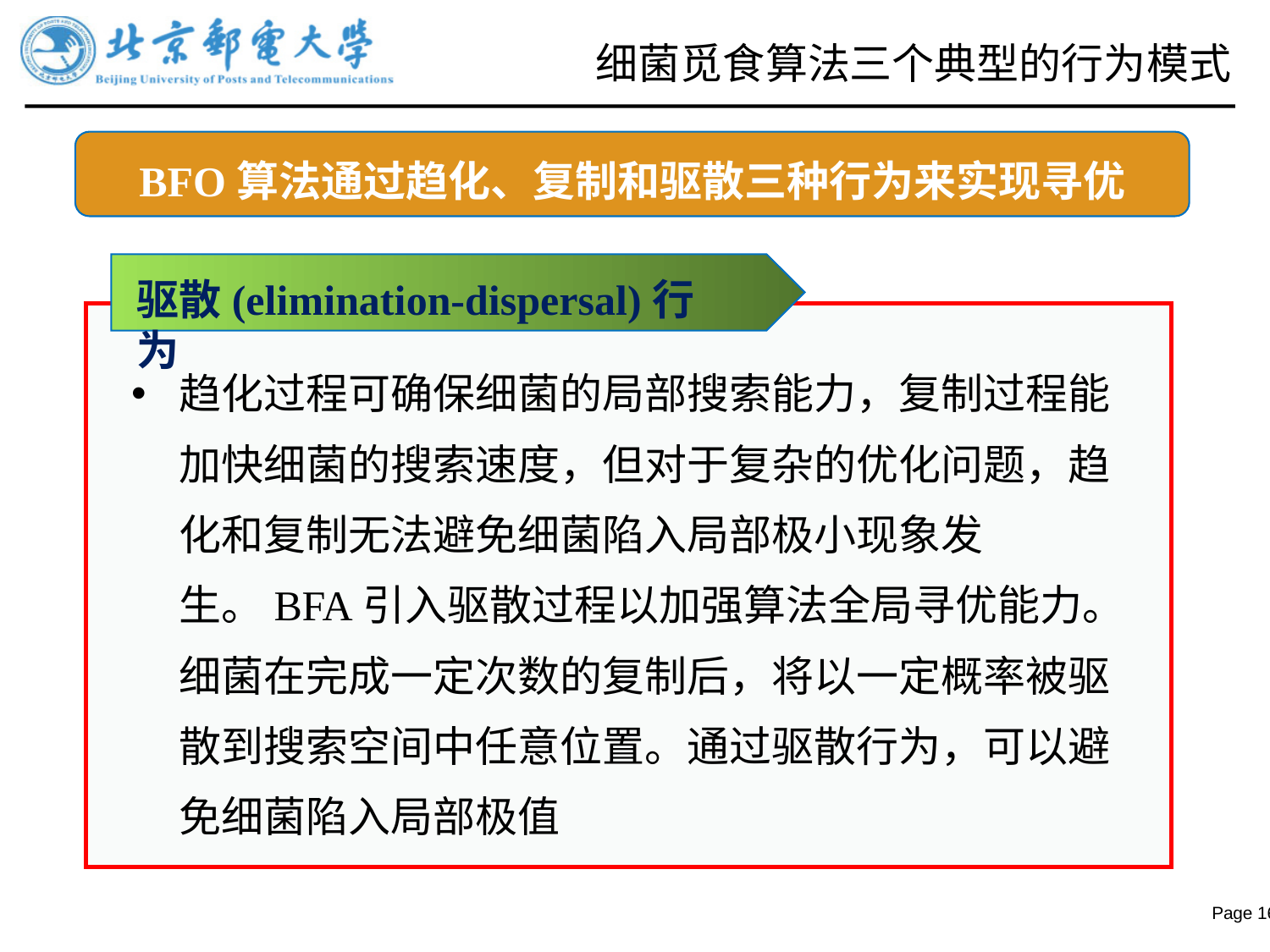

# 细菌觅食算法三个典型的行为模式
BFO算法通过趋化、复制和驱散三种行为来实现寻优

驱散(elimination-dispersal)行为

趋化过程可确保细菌的局部搜索能力，复制过程能加快细菌的搜索速度，但对于复杂的优化问题，趋化和复制无法避免细菌陷入局部极小现象发生。BFA引入驱散过程以加强算法全局寻优能力。细菌在完成一定次数的复制后，将以一定概率被驱散到搜索空间中任意位置。通过驱散行为，可以避免细菌陷入局部极值